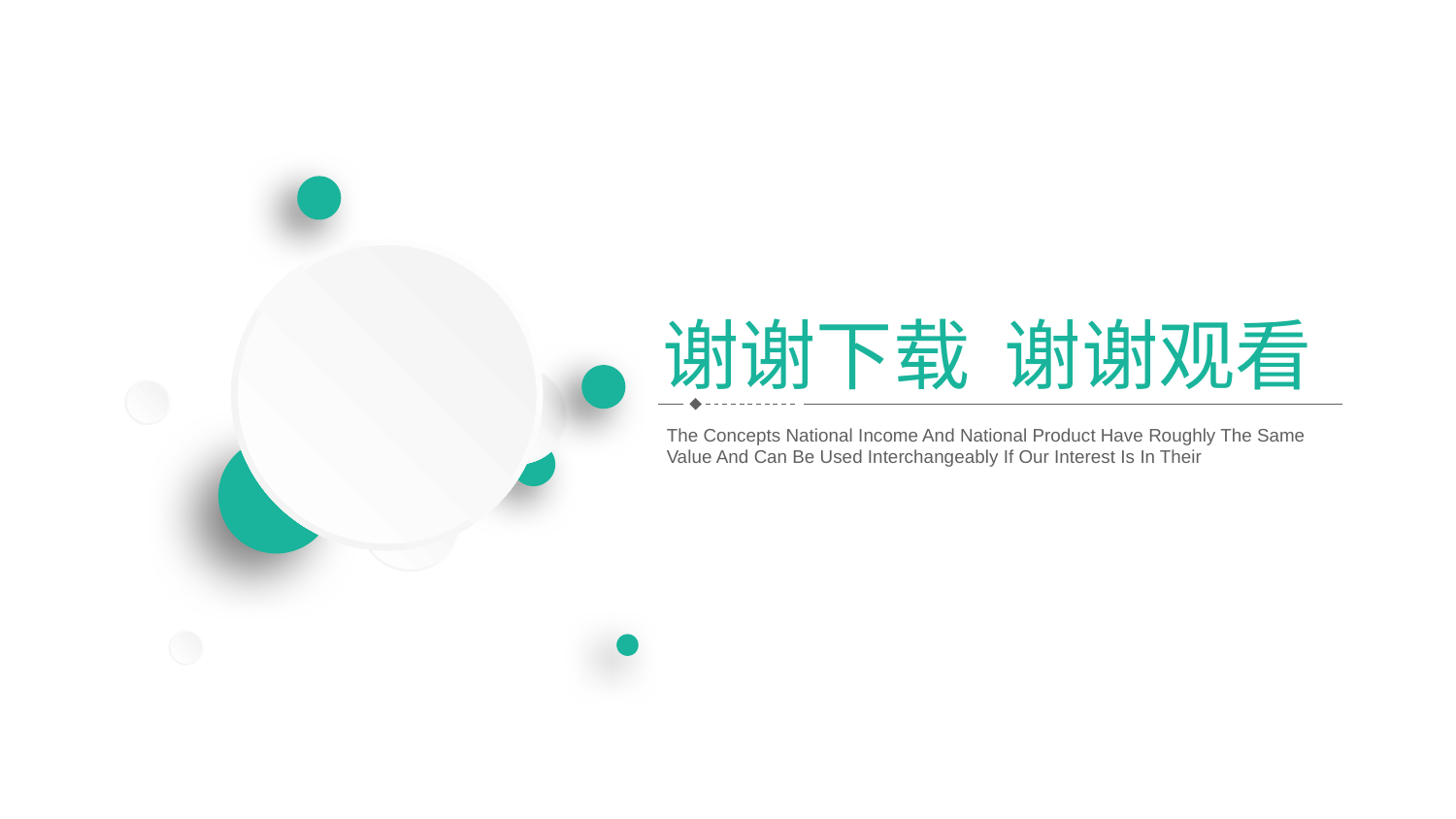

谢谢下载  谢谢观看

The Concepts National Income And National Product Have Roughly The Same Value And Can Be Used Interchangeably If Our Interest Is In Their